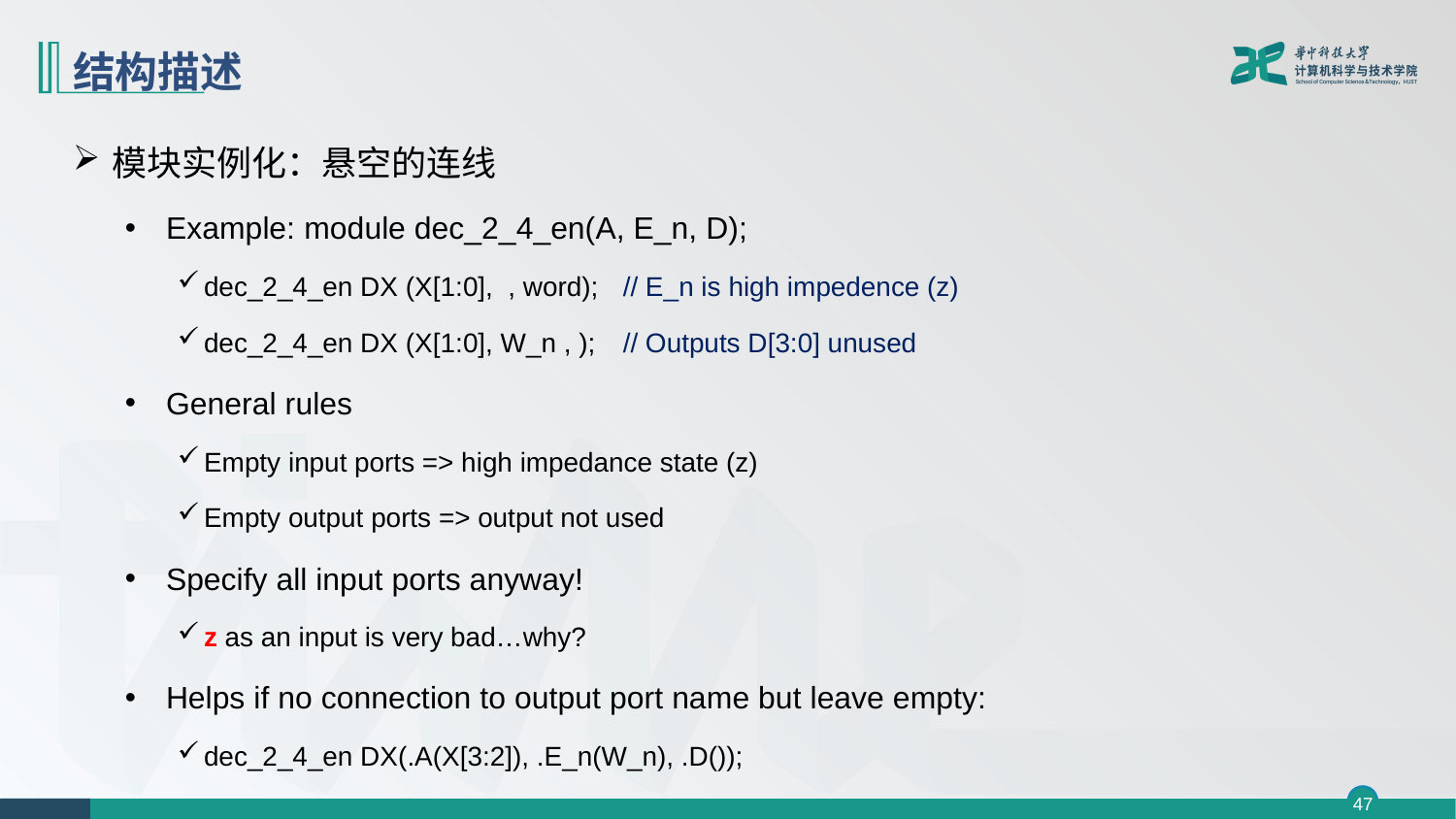

# 结构描述
模块实例化：悬空的连线
Example: module dec_2_4_en(A, E_n, D);
dec_2_4_en DX (X[1:0],  , word);	// E_n is high impedence (z)
dec_2_4_en DX (X[1:0], W_n , );	// Outputs D[3:0] unused
General rules
Empty input ports => high impedance state (z)
Empty output ports => output not used
Specify all input ports anyway!
z as an input is very bad…why?
Helps if no connection to output port name but leave empty:
dec_2_4_en DX(.A(X[3:2]), .E_n(W_n), .D());